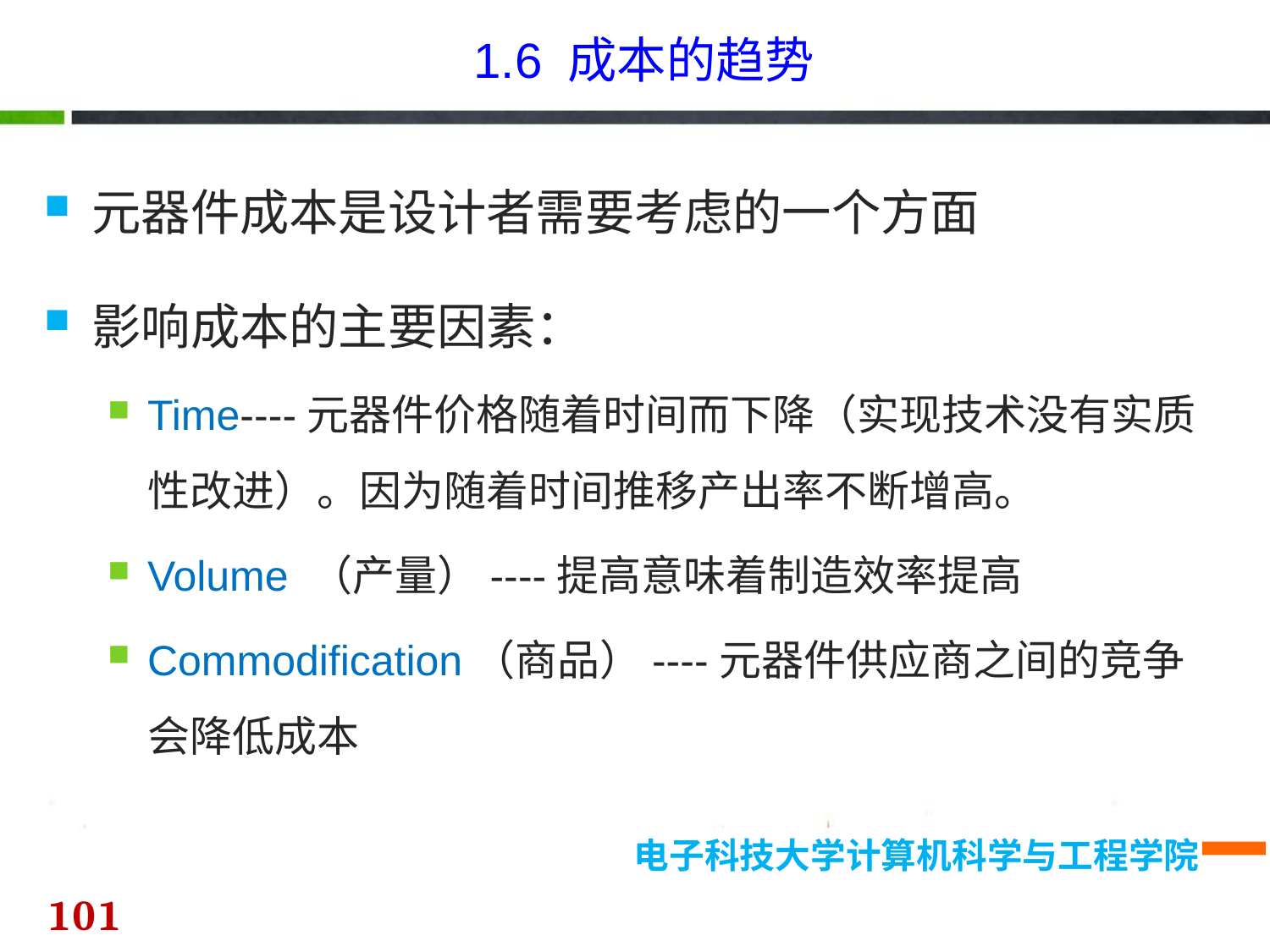

1.6 成本的趋势
元器件成本是设计者需要考虑的一个方面

影响成本的主要因素：
Time----元器件价格随着时间而下降（实现技术没有实质性改进）。因为随着时间推移产出率不断增高。
Volume （产量）----提高意味着制造效率提高
Commodification（商品）----元器件供应商之间的竞争会降低成本